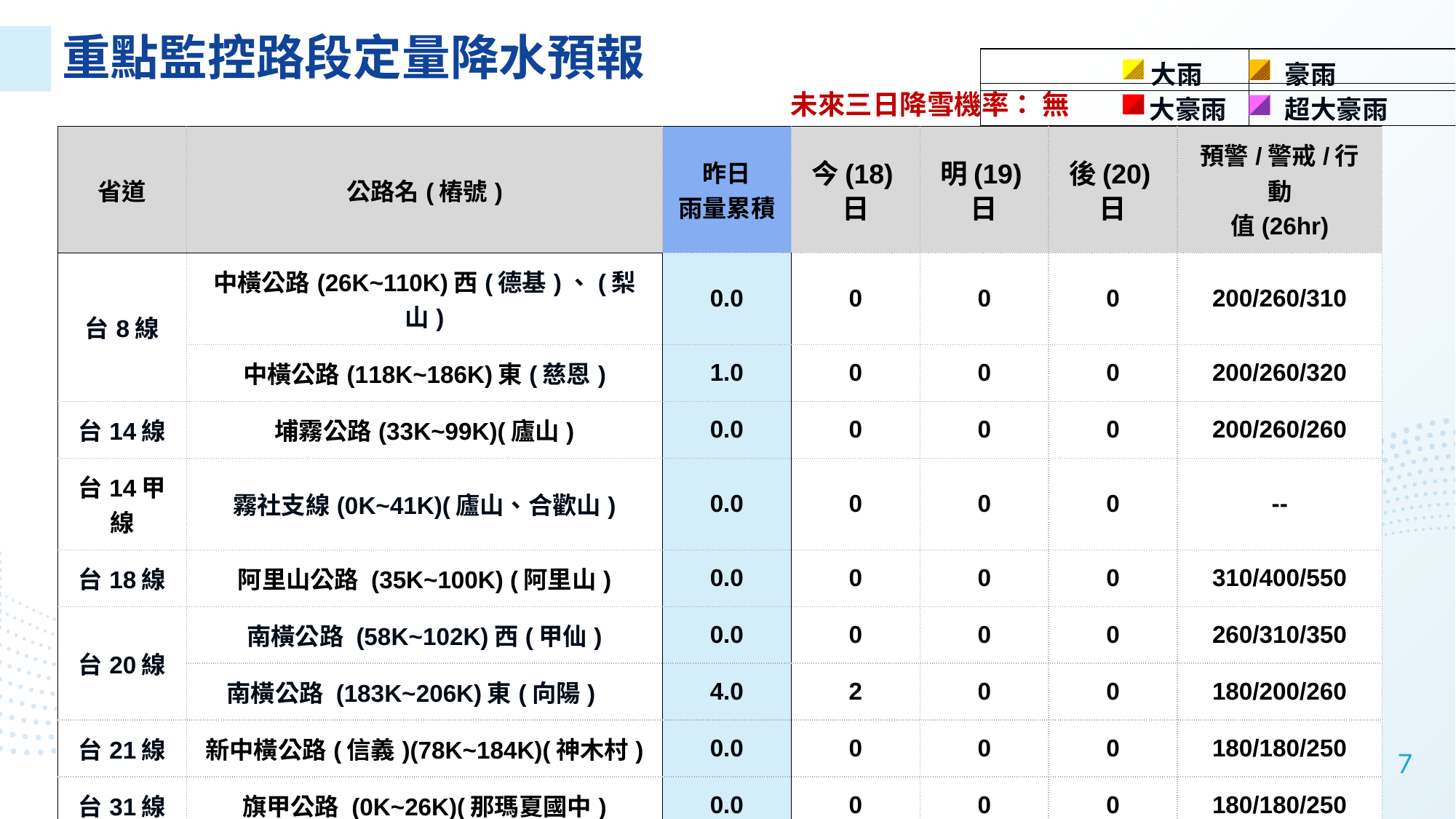

未來三日降雪機率： 無

| 省道 | 公路名(樁號) | 昨日 雨量累積 | 今(18)日 | 明(19)日 | 後(20)日 | 預警/警戒/行動 值(26hr) |
| --- | --- | --- | --- | --- | --- | --- |
| 台8線 | 中橫公路(26K~110K)西(德基)、(梨山) | 0.0 | 0 | 0 | 0 | 200/260/310 |
|  | 中橫公路(118K~186K)東(慈恩) | 1.0 | 0 | 0 | 0 | 200/260/320 |
| 台14線 | 埔霧公路(33K~99K)(廬山) | 0.0 | 0 | 0 | 0 | 200/260/260 |
| 台14甲線 | 霧社支線(0K~41K)(廬山、合歡山) | 0.0 | 0 | 0 | 0 | -- |
| 台18線 | 阿里山公路 (35K~100K) (阿里山) | 0.0 | 0 | 0 | 0 | 310/400/550 |
| 台20線 | 南橫公路 (58K~102K)西(甲仙) | 0.0 | 0 | 0 | 0 | 260/310/350 |
|  | 南橫公路 (183K~206K)東(向陽) | 4.0 | 2 | 0 | 0 | 180/200/260 |
| 台21線 | 新中橫公路(信義)(78K~184K)(神木村) | 0.0 | 0 | 0 | 0 | 180/180/250 |
| 台31線 | 旗甲公路 (0K~26K)(那瑪夏國中) | 0.0 | 0 | 0 | 0 | 180/180/250 |
| 台11線 | 海岸公路 (34K~189K)(加路蘭山) | 9.0 | 20 | 15 | 10 | -- |
| 台11甲線 | 光豐公路( 0K~19K)(豐濱) | 16.0 | 20 | 15 | 10 | 200/260/320 |
7